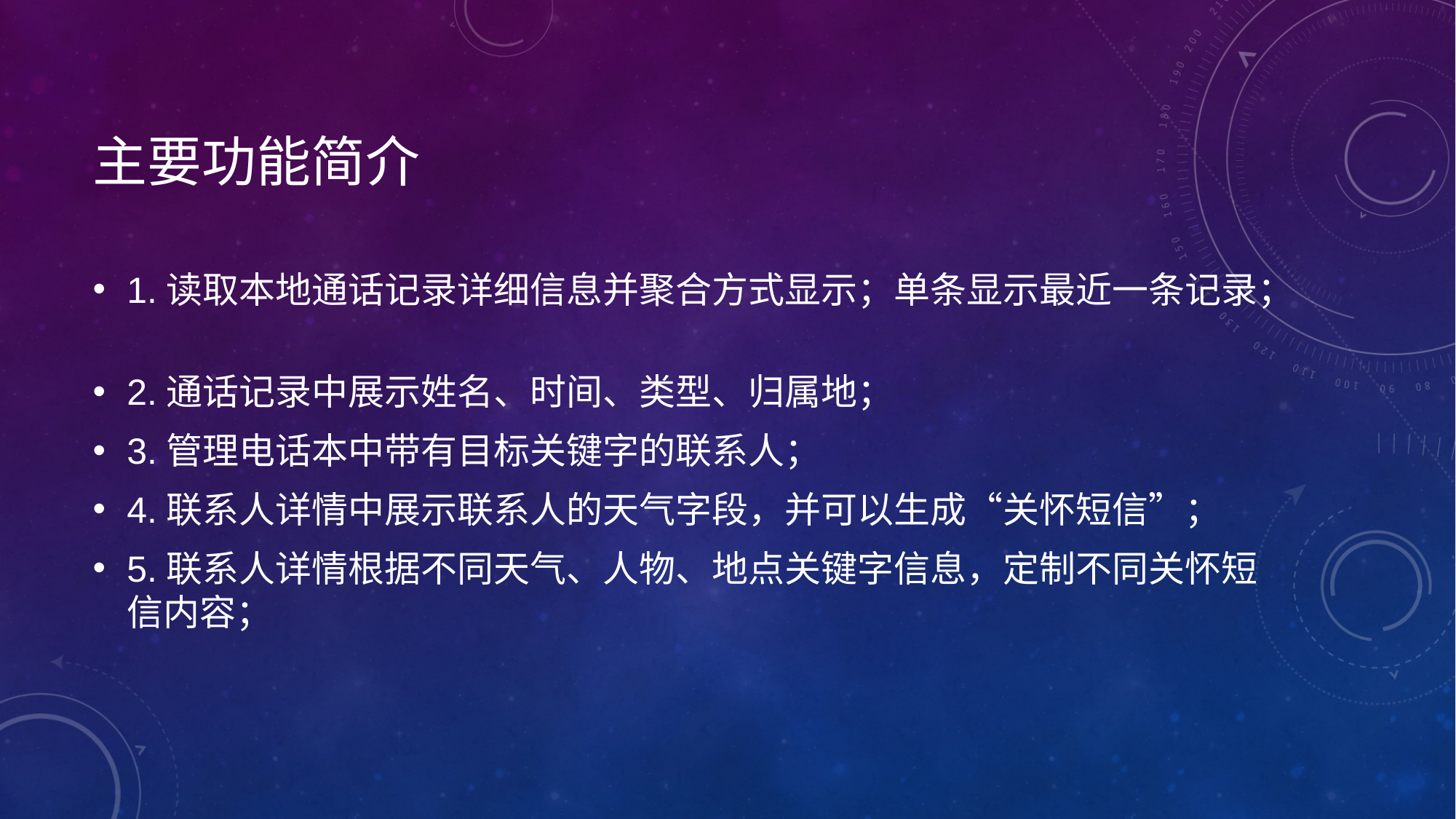

# 主要功能简介
1.读取本地通话记录详细信息并聚合⽅式显示；单条显示最近⼀条记录；
2.通话记录中展示姓名、时间、类型、归属地；
3.管理电话本中带有⽬标关键字的联系⼈；
4.联系⼈详情中展示联系⼈的天⽓字段，并可以⽣成“关怀短信”；
5.联系⼈详情根据不同天气、人物、地点关键字信息，定制不同关怀短信内容；